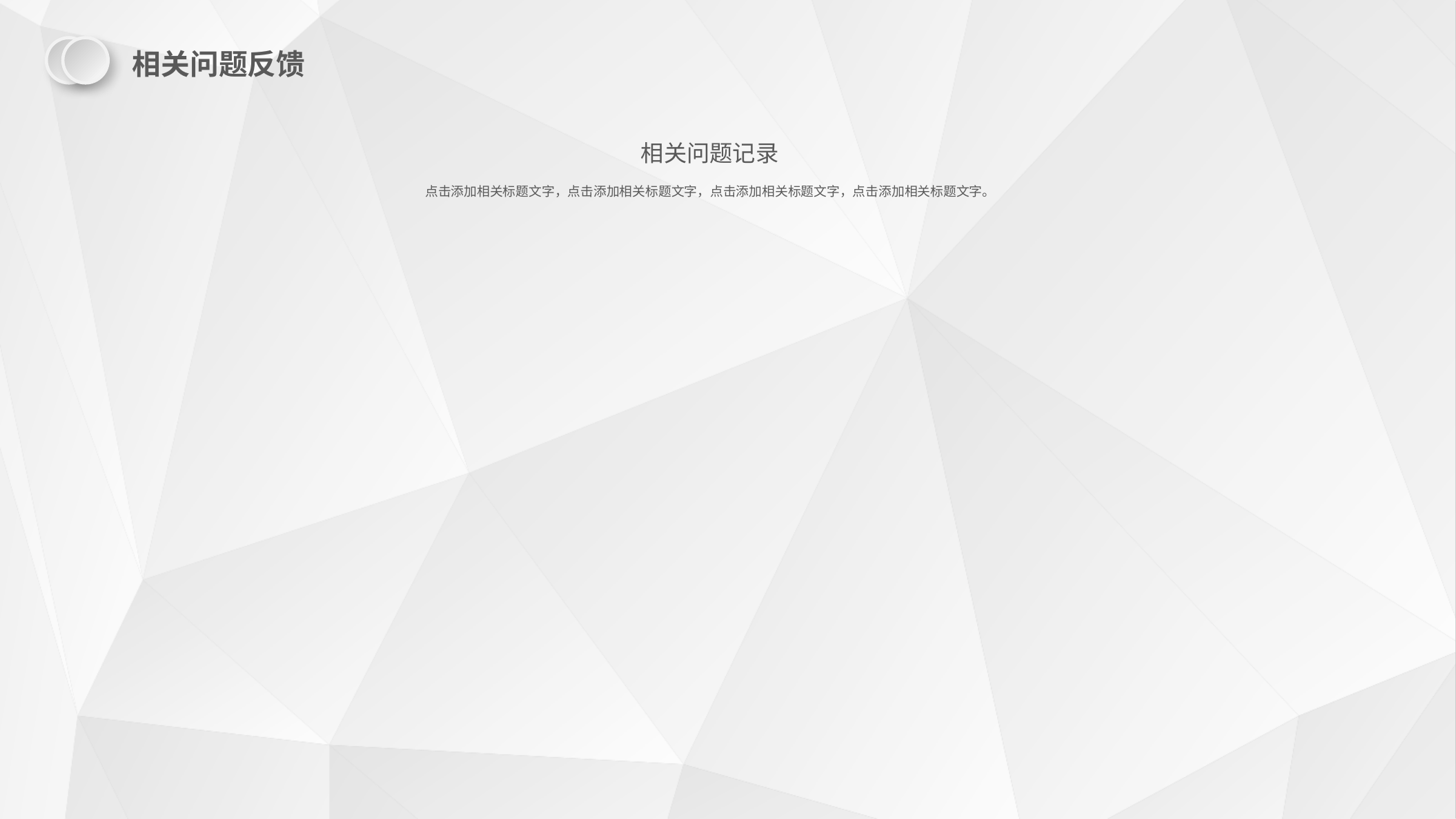

相关问题反馈
相关问题记录
点击添加相关标题文字，点击添加相关标题文字，点击添加相关标题文字，点击添加相关标题文字。